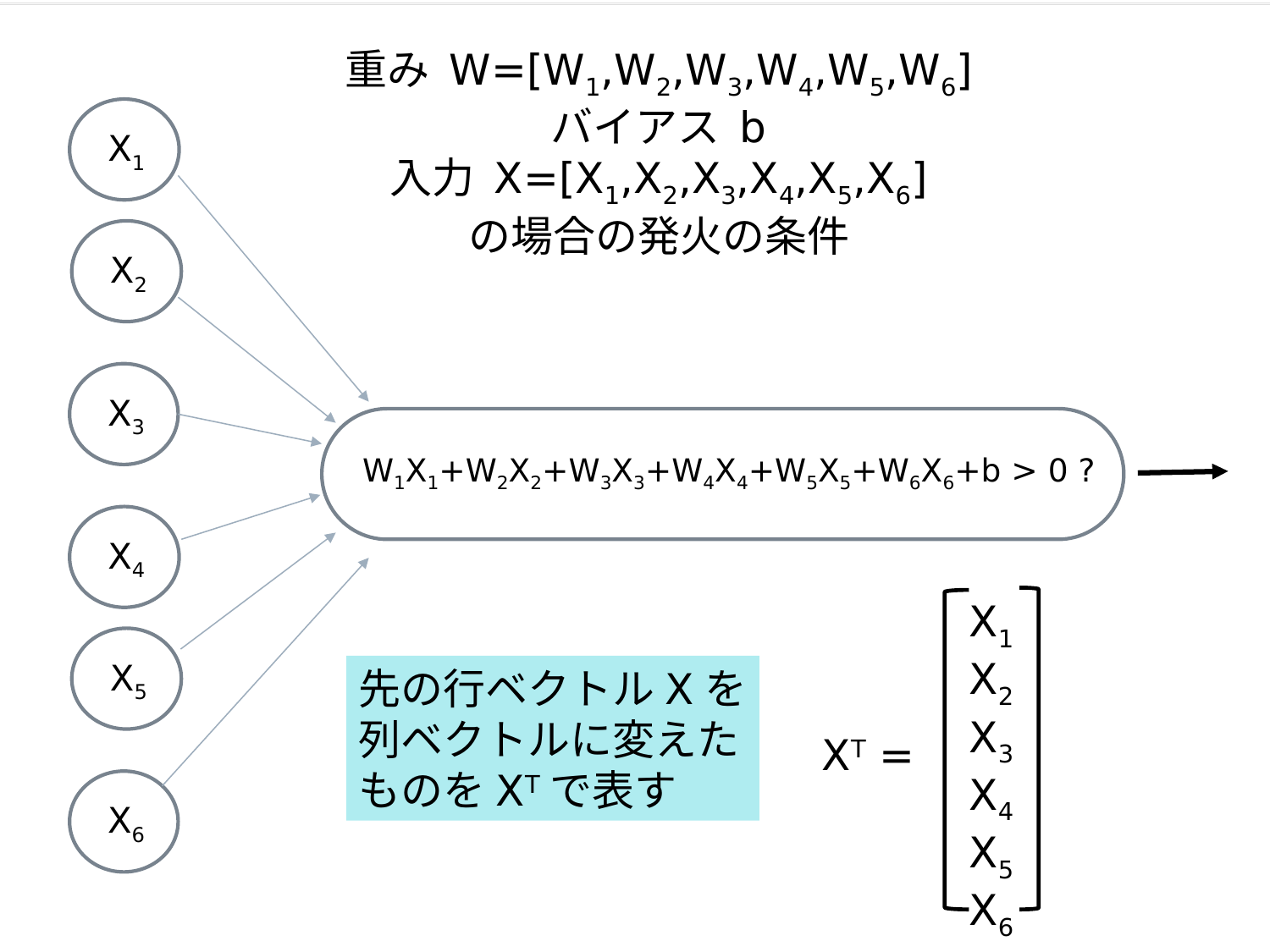

重み W=[W1,W2,W3,W4,W5,W6]
バイアス b
入力 X=[X1,X2,X3,X4,X5,X6]
の場合の発火の条件

X1

X2

X3

W1X1+W2X2+W3X3+W4X4+W5X5+W6X6+b > 0 ?

X4

X1
X2
X3
X4
X5
X6

X5
先の行ベクトルXを
列ベクトルに変えた
ものをXTで表す
XT =

X6